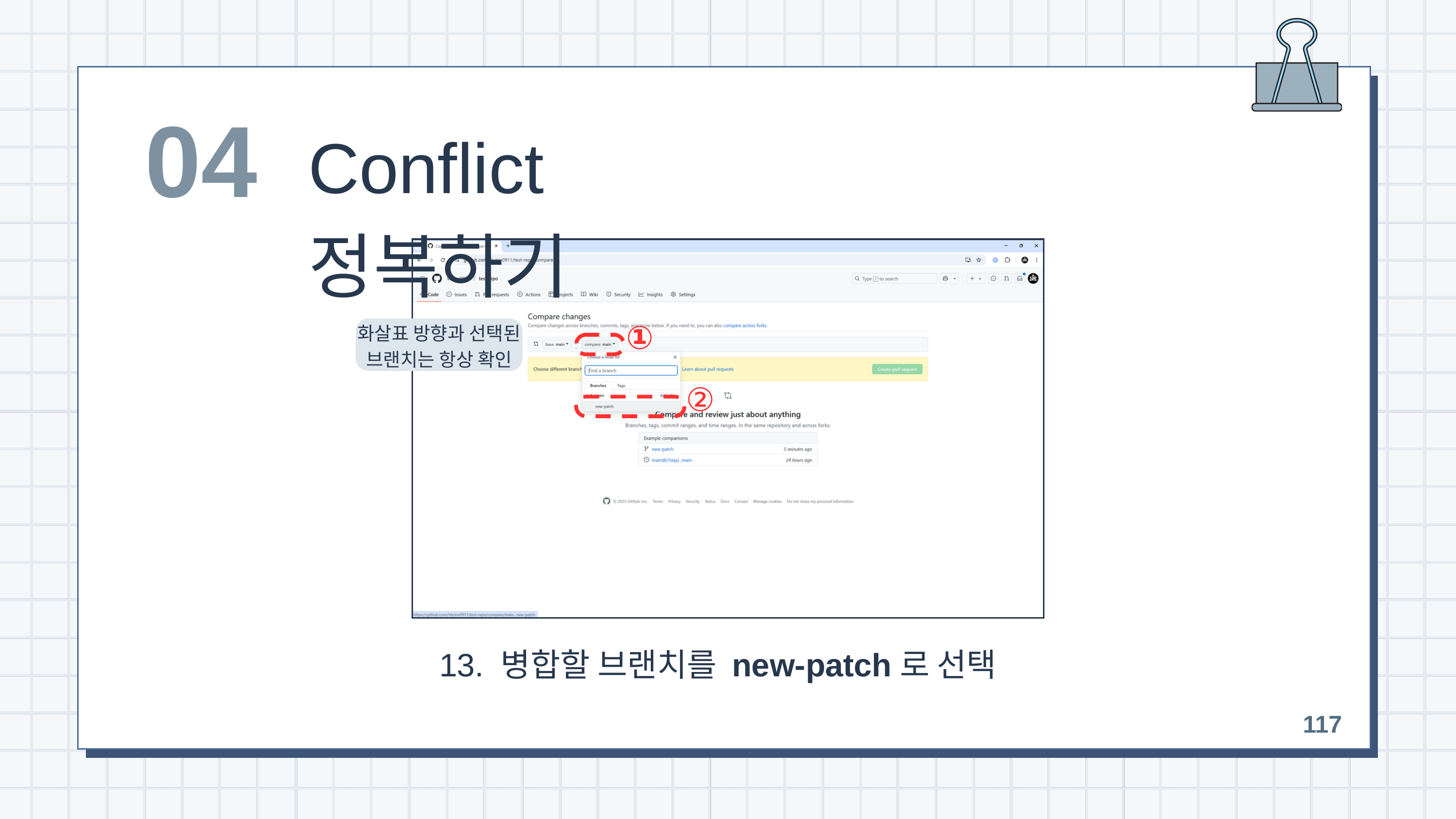

04
Conflict 정복하기

①

화살표 방향과 선택된
브랜치는 항상 확인

②

   13. 병합할 브랜치를 new-patch로 선택
117